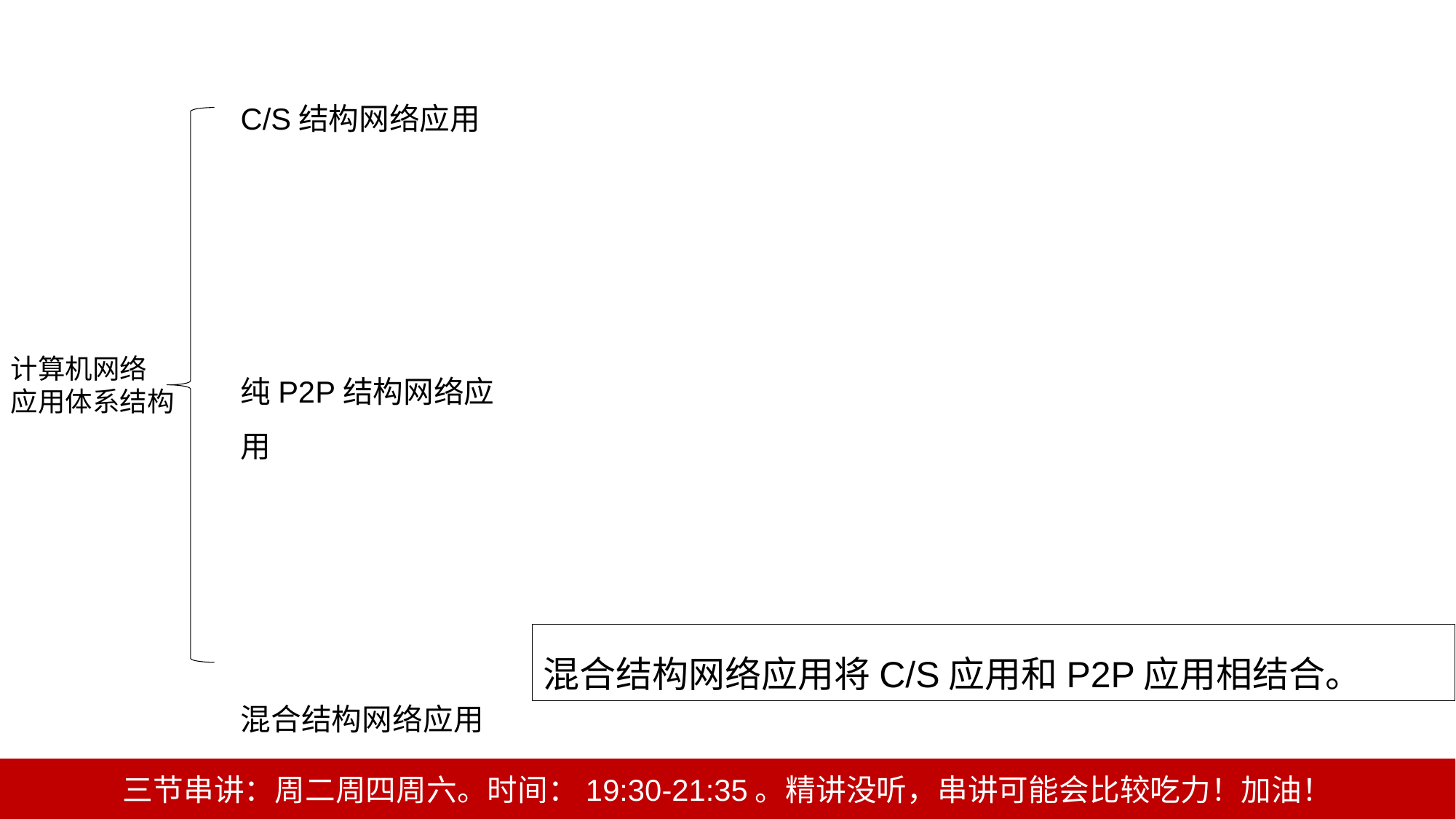

C/S结构网络应用

纯P2P结构网络应用

混合结构网络应用

计算机网络
应用体系结构
混合结构网络应用将C/S应用和P2P应用相结合。